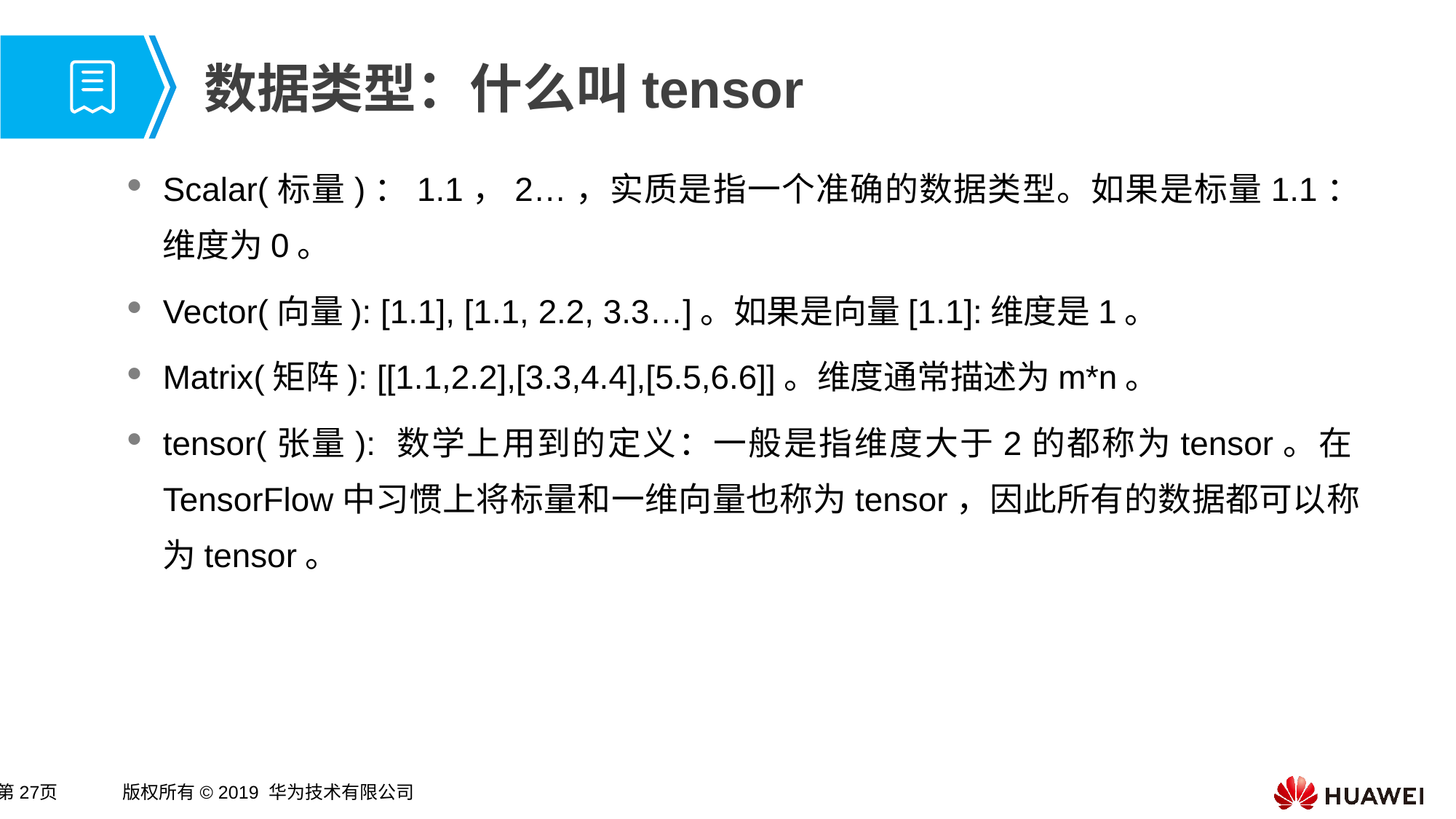

# 数据类型：什么叫tensor
Scalar(标量)：1.1，2…，实质是指一个准确的数据类型。如果是标量1.1：维度为0。
Vector(向量): [1.1], [1.1, 2.2, 3.3…]。如果是向量[1.1]:维度是1。
Matrix(矩阵): [[1.1,2.2],[3.3,4.4],[5.5,6.6]]。维度通常描述为m*n。
tensor(张量): 数学上用到的定义：一般是指维度大于2的都称为tensor。在TensorFlow中习惯上将标量和一维向量也称为tensor，因此所有的数据都可以称为tensor。